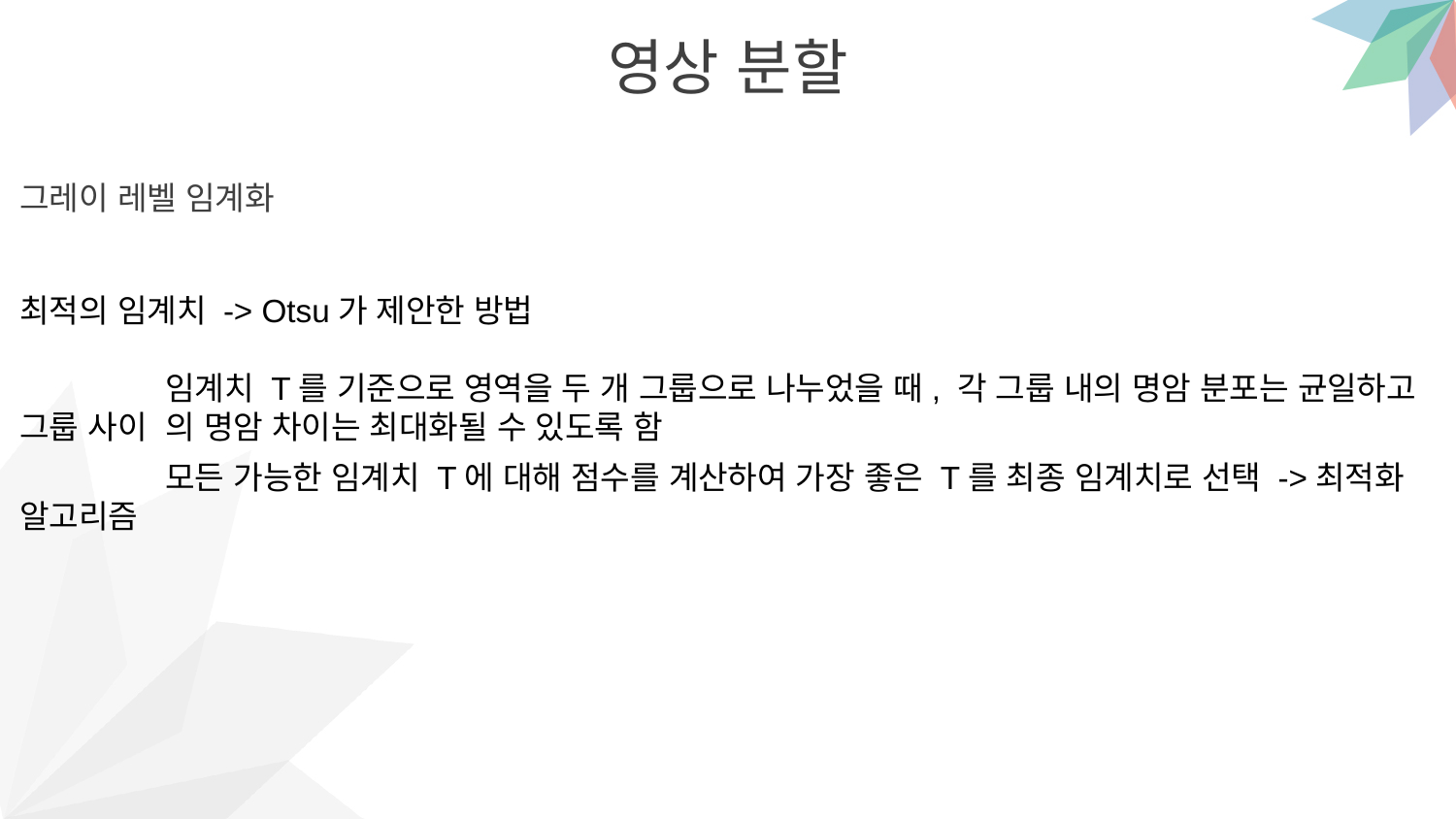

영상 분할
그레이 레벨 임계화
최적의 임계치 -> Otsu가 제안한 방법

	임계치 T를 기준으로 영역을 두 개 그룹으로 나누었을 때, 각 그룹 내의 명암 분포는 균일하고 그룹 사이	의 명암 차이는 최대화될 수 있도록 함

	모든 가능한 임계치 T에 대해 점수를 계산하여 가장 좋은 T를 최종 임계치로 선택 ->최적화 알고리즘